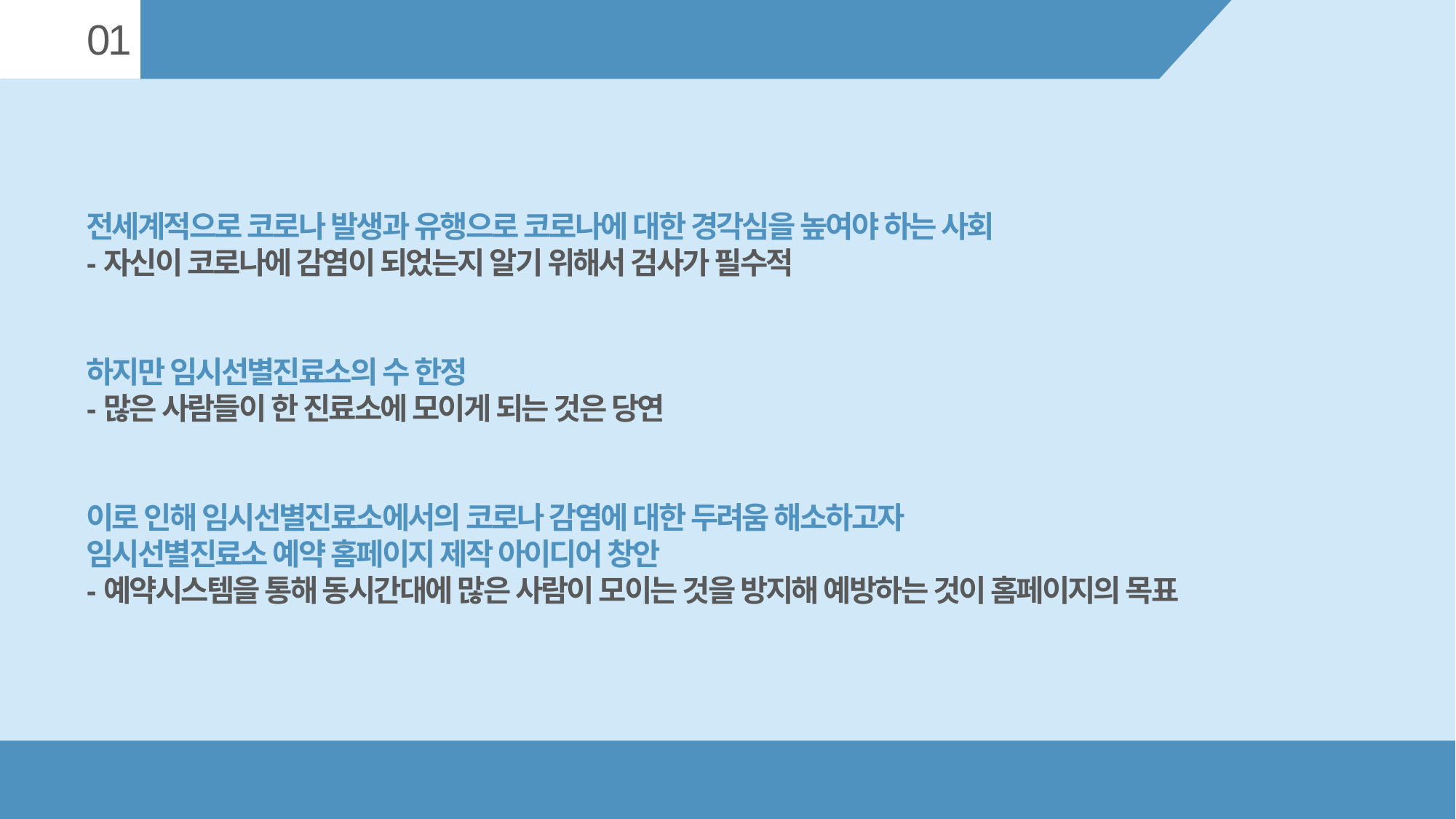

01
프로젝트 동기 및 목표

전세계적으로 코로나 발생과 유행으로 코로나에 대한 경각심을 높여야 하는 사회
-자신이 코로나에 감염이 되었는지 알기 위해서 검사가 필수적

하지만 임시선별진료소의 수 한정
-많은 사람들이 한 진료소에 모이게 되는 것은 당연

이로 인해 임시선별진료소에서의 코로나 감염에 대한 두려움 해소하고자
임시선별진료소 예약 홈페이지 제작 아이디어 창안
-예약시스템을 통해 동시간대에 많은 사람이 모이는 것을 방지해 예방하는 것이 홈페이지의 목표